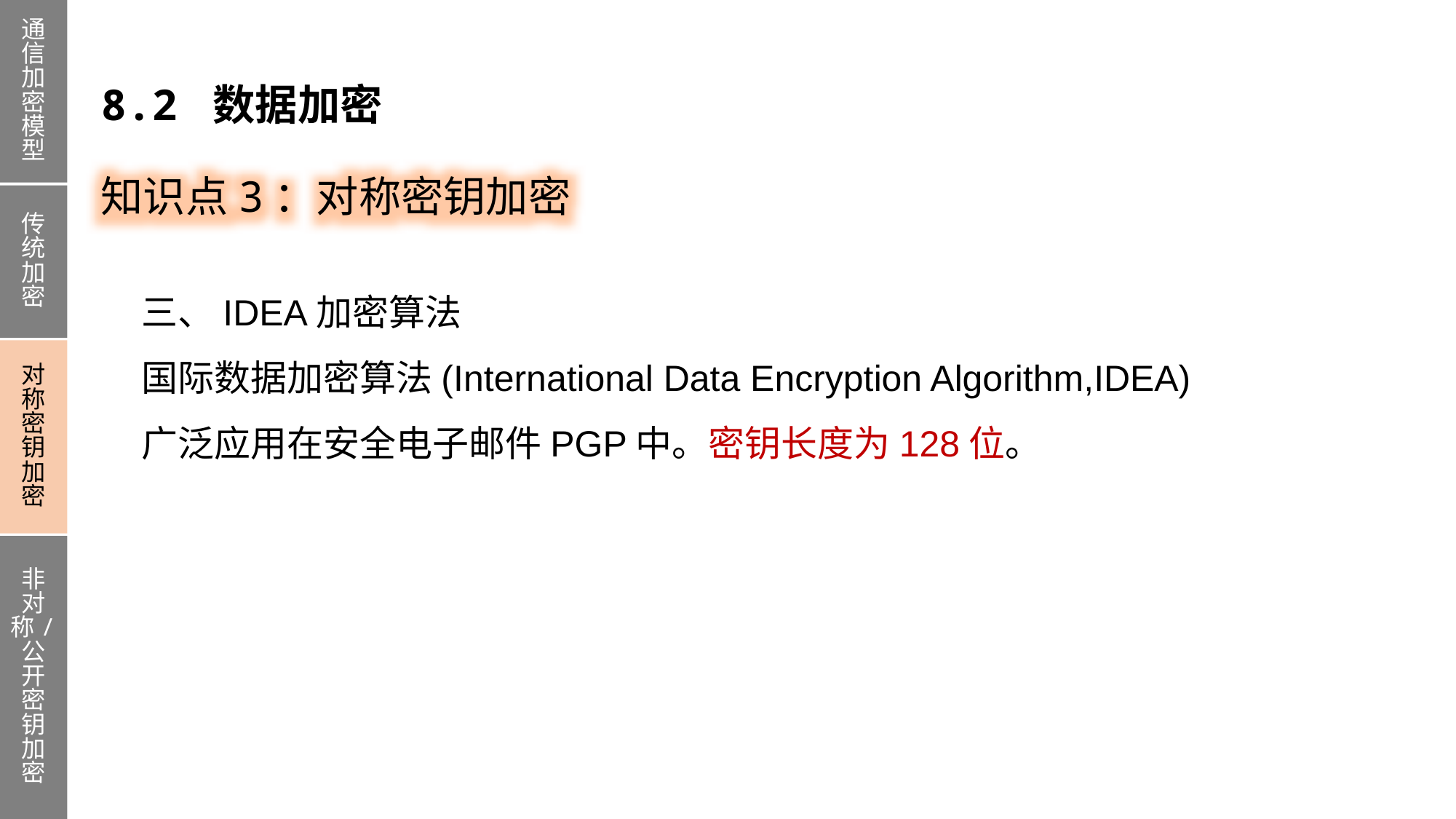

通信加密模型
传统加密
对称密钥加密
非对称/公开密钥加密
8.2 数据加密
知识点3：对称密钥加密
三、IDEA加密算法
国际数据加密算法(International Data Encryption Algorithm,IDEA)
广泛应用在安全电子邮件PGP中。密钥长度为128位。